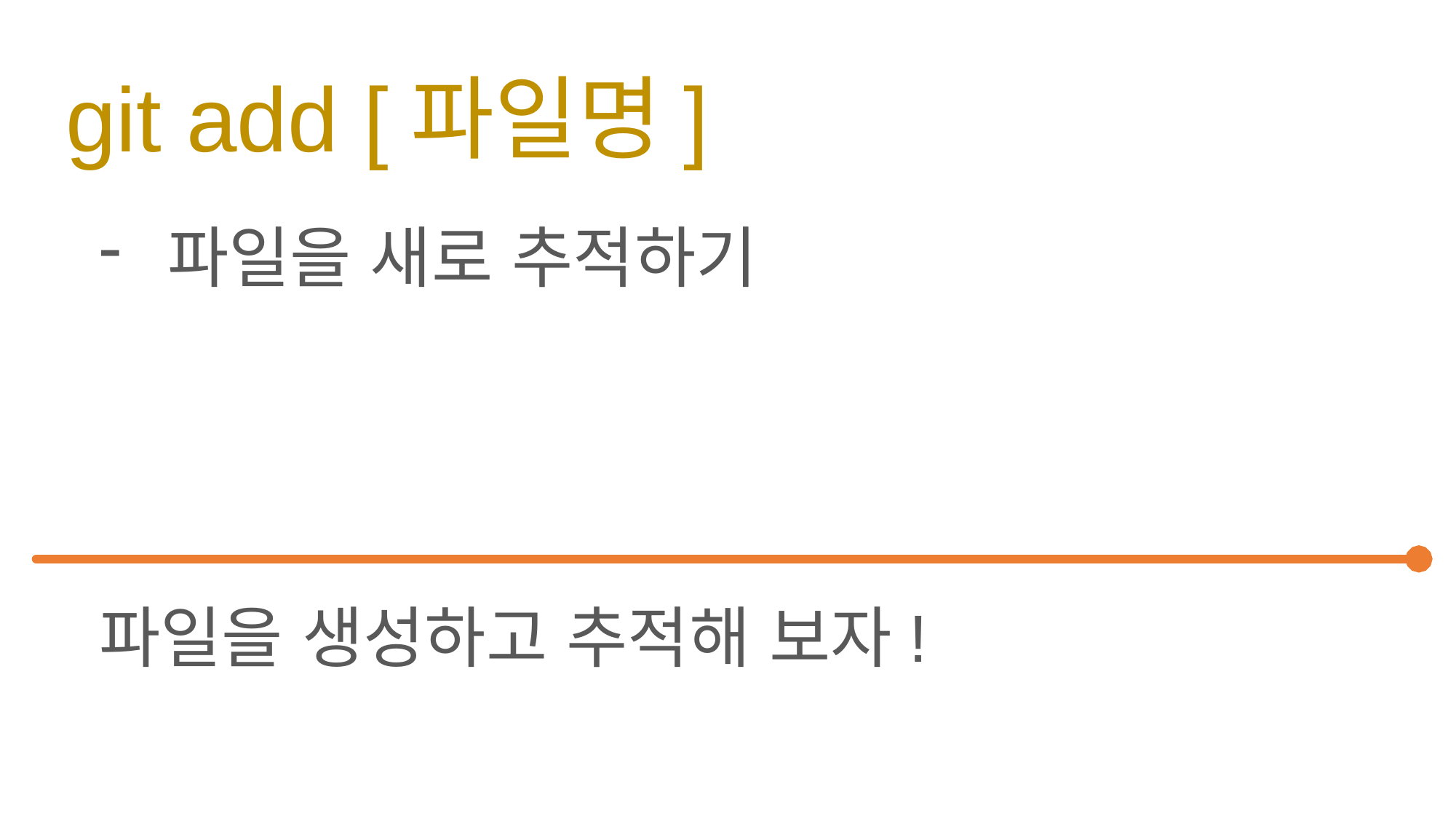

# git add [파일명]
파일을 새로 추적하기

파일을 생성하고 추적해 보자!